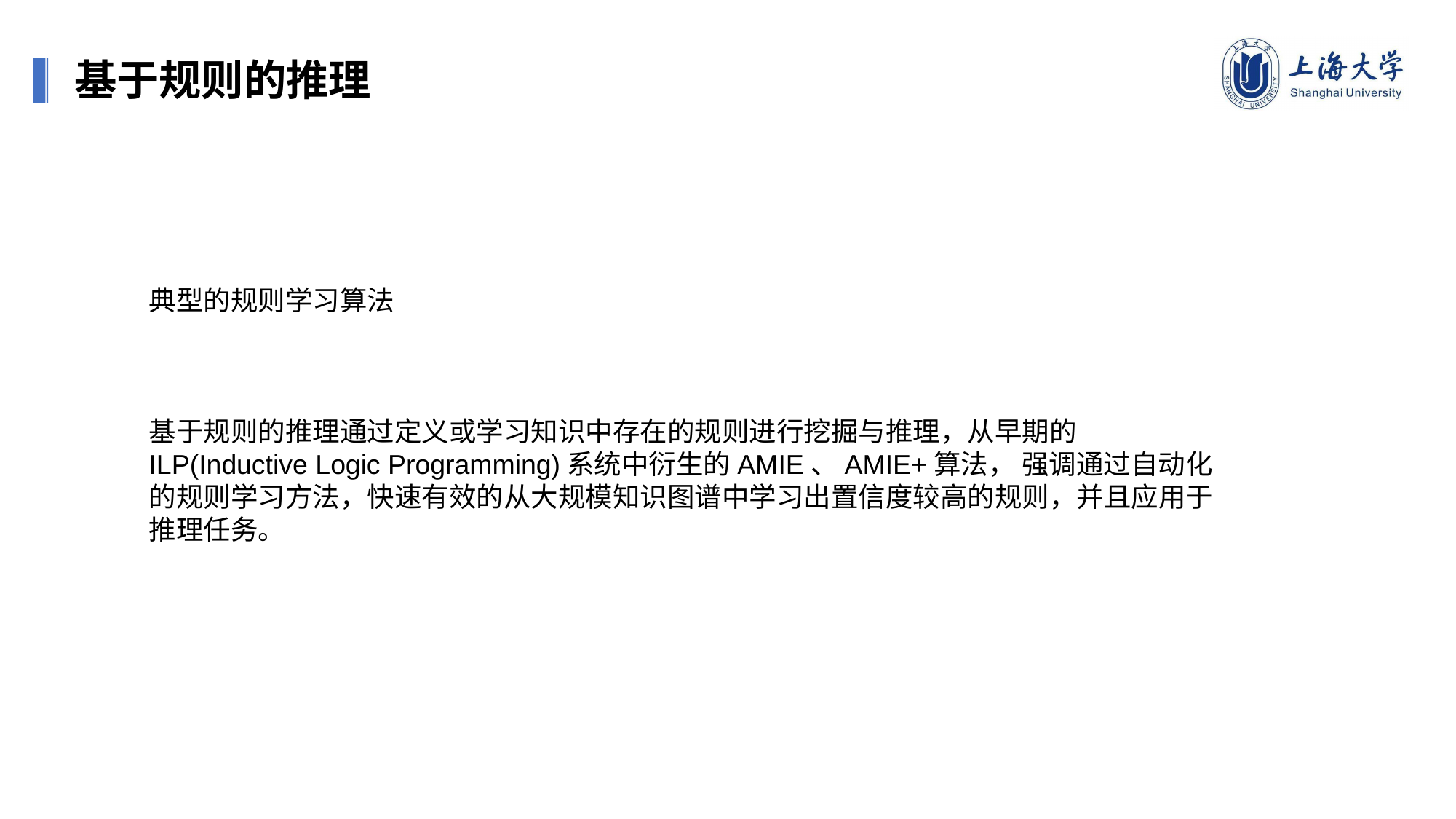

基于规则的推理
典型的规则学习算法

基于规则的推理通过定义或学习知识中存在的规则进行挖掘与推理，从早期的ILP(Inductive Logic Programming)系统中衍生的AMIE、AMIE+算法， 强调通过自动化的规则学习方法，快速有效的从大规模知识图谱中学习出置信度较高的规则，并且应用于推理任务。